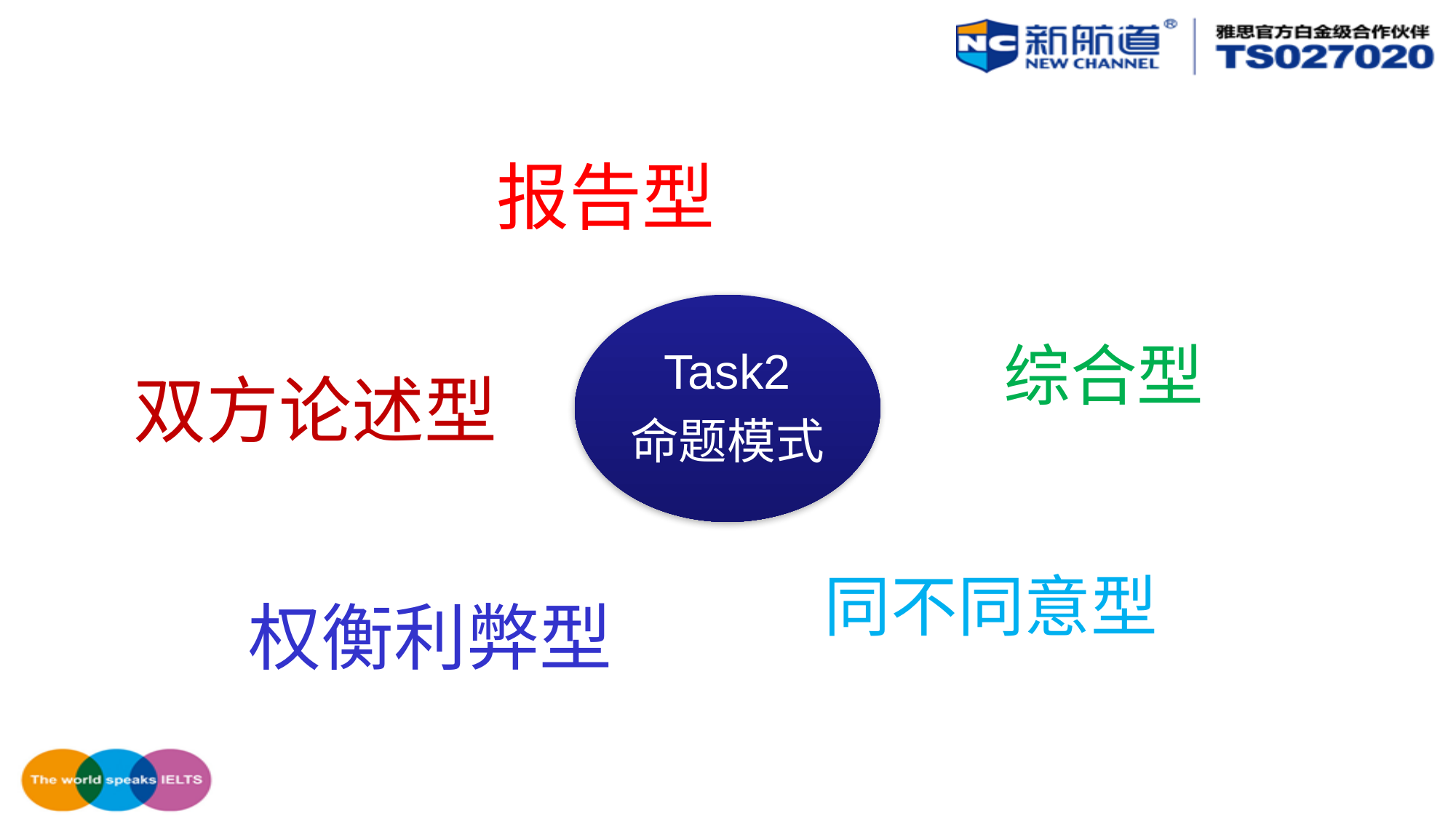

报告型

Task2
命题模式
综合型
双方论述型
同不同意型
权衡利弊型